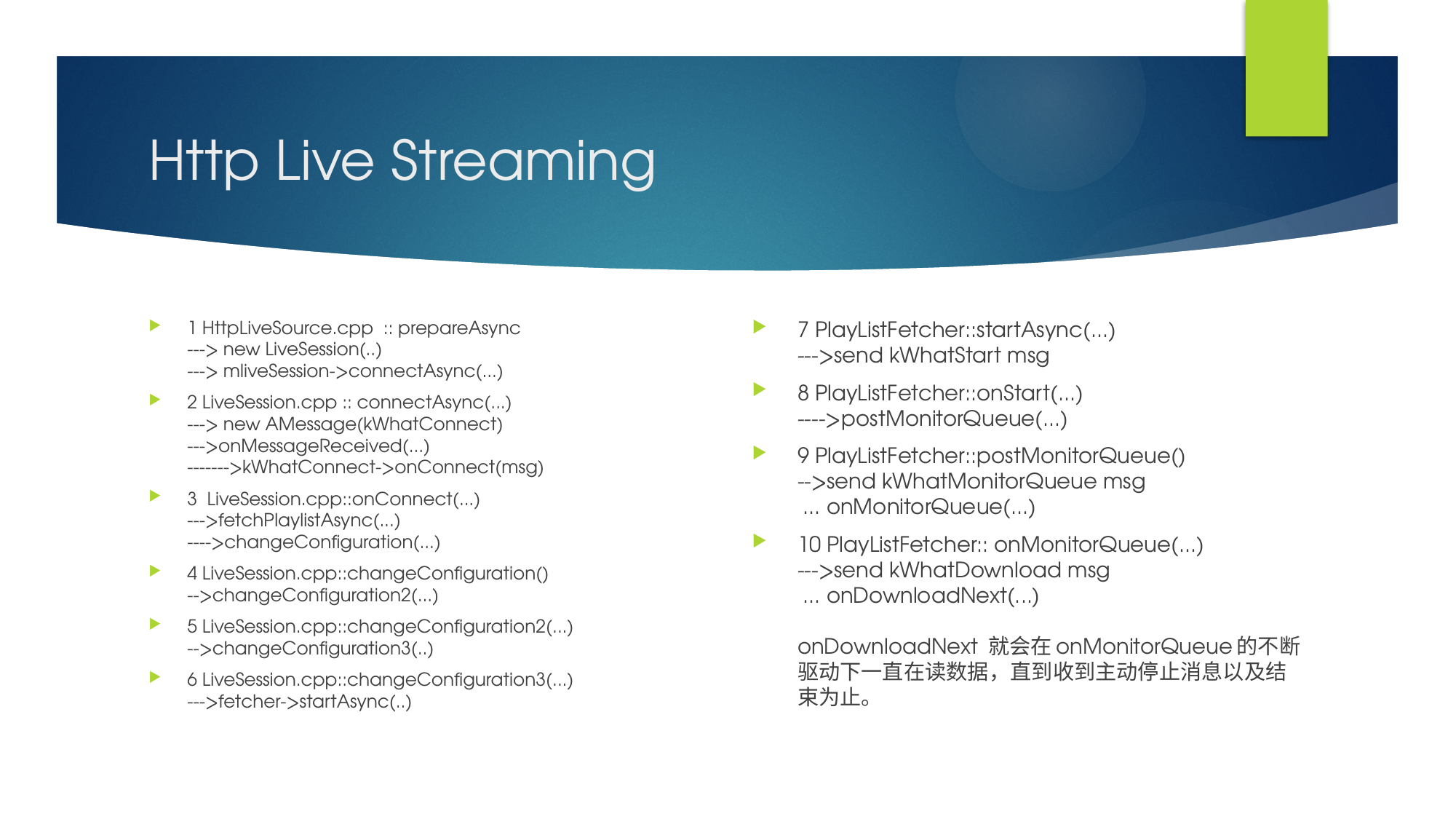

# Http Live Streaming
1 HttpLiveSource.cpp  :: prepareAsync
---> new LiveSession(..)
---> mliveSession->connectAsync(...)
2 LiveSession.cpp :: connectAsync(...)
---> new AMessage(kWhatConnect)
--->onMessageReceived(...)
------->kWhatConnect->onConnect(msg)
3  LiveSession.cpp::onConnect(...)
--->fetchPlaylistAsync(...)
---->changeConfiguration(...)
4 LiveSession.cpp::changeConfiguration()
-->changeConfiguration2(...)
5 LiveSession.cpp::changeConfiguration2(...)
-->changeConfiguration3(..)
6 LiveSession.cpp::changeConfiguration3(...)
--->fetcher->startAsync(..)
7 PlayListFetcher::startAsync(...)
--->send kWhatStart msg
8 PlayListFetcher::onStart(...)
---->postMonitorQueue(...)
9 PlayListFetcher::postMonitorQueue()
-->send kWhatMonitorQueue msg
 ... onMonitorQueue(...)
10 PlayListFetcher:: onMonitorQueue(...)
--->send kWhatDownload msg
 ... onDownloadNext(...)
onDownloadNext 就会在onMonitorQueue的不断驱动下一直在读数据，直到收到主动停止消息以及结束为止。